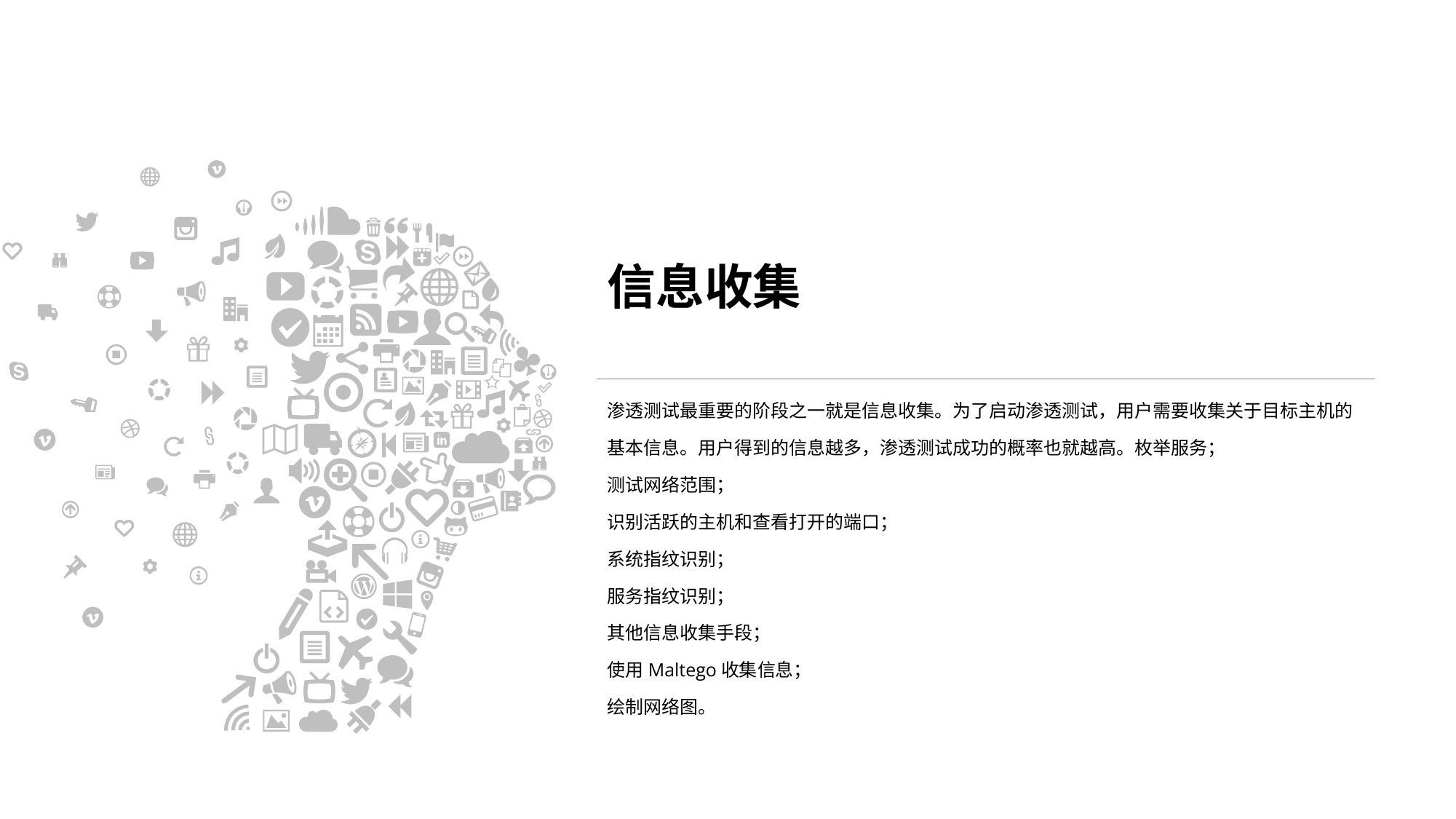

# 信息收集
渗透测试最重要的阶段之一就是信息收集。为了启动渗透测试，用户需要收集关于目标主机的基本信息。用户得到的信息越多，渗透测试成功的概率也就越高。枚举服务；
测试网络范围；
识别活跃的主机和查看打开的端口；
系统指纹识别；
服务指纹识别；
其他信息收集手段；
使用Maltego收集信息；
绘制网络图。